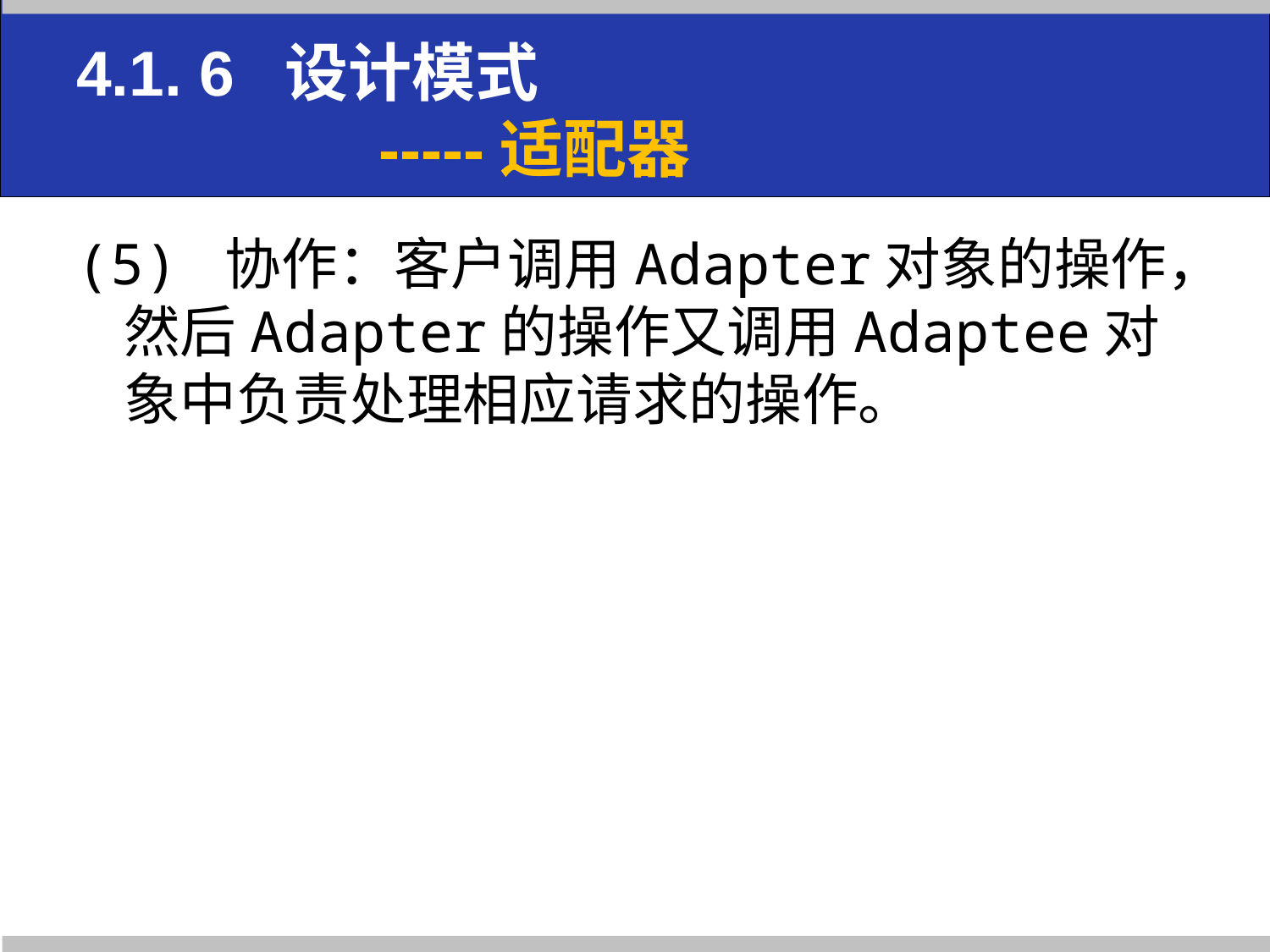

# 4.1. 6  设计模式 -----适配器
(5) 协作：客户调用Adapter对象的操作，然后Adapter的操作又调用Adaptee对象中负责处理相应请求的操作。
487